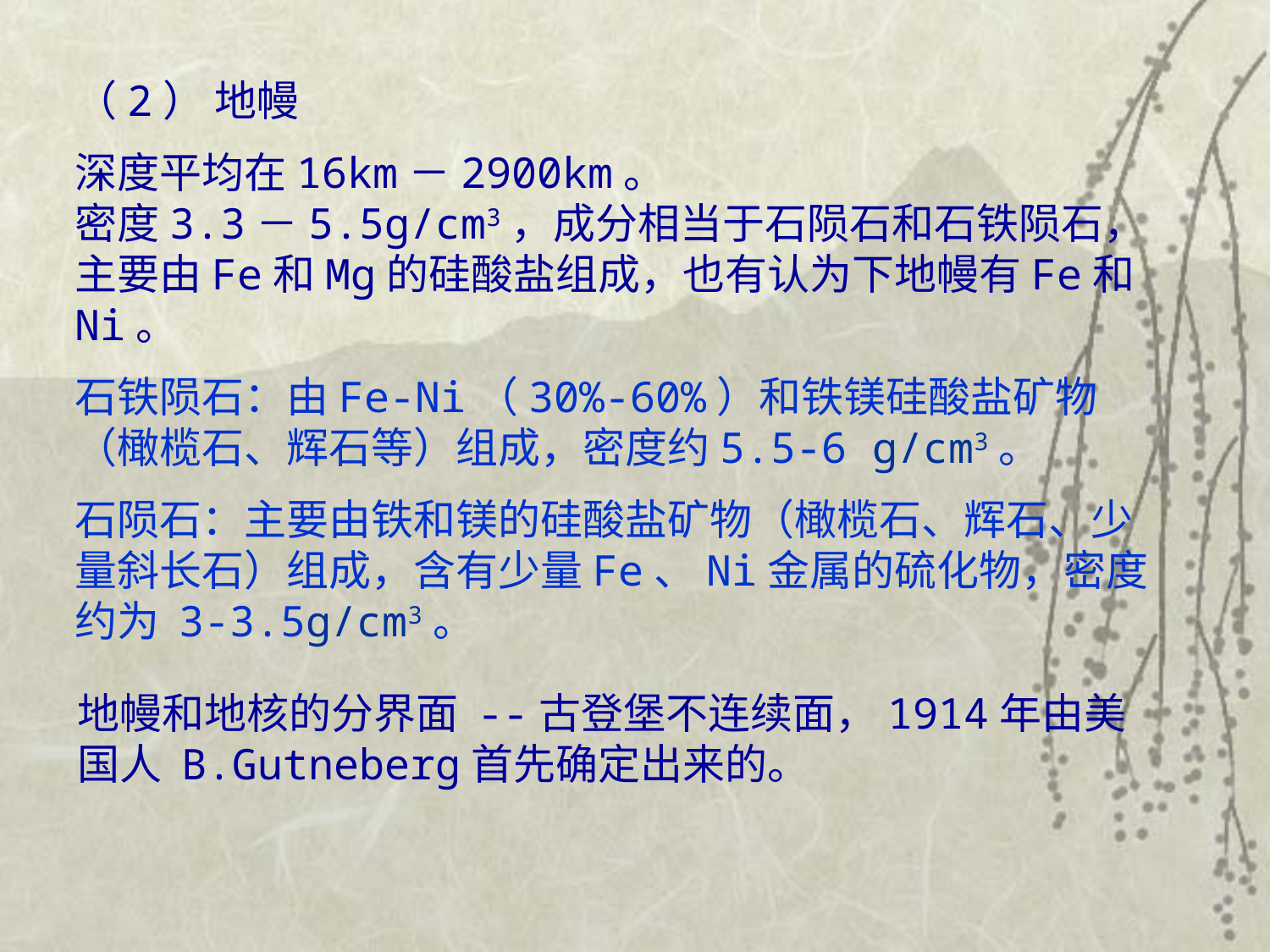

（2） 地幔
深度平均在16km－2900km。
密度3.3－5.5g/cm3，成分相当于石陨石和石铁陨石，主要由Fe和Mg的硅酸盐组成，也有认为下地幔有Fe和Ni。
石铁陨石：由Fe-Ni（30%-60%）和铁镁硅酸盐矿物（橄榄石、辉石等）组成，密度约5.5-6 g/cm3。
石陨石：主要由铁和镁的硅酸盐矿物（橄榄石、辉石、少量斜长石）组成，含有少量Fe、Ni金属的硫化物，密度约为 3-3.5g/cm3。

地幔和地核的分界面 --古登堡不连续面，1914年由美国人 B.Gutneberg首先确定出来的。